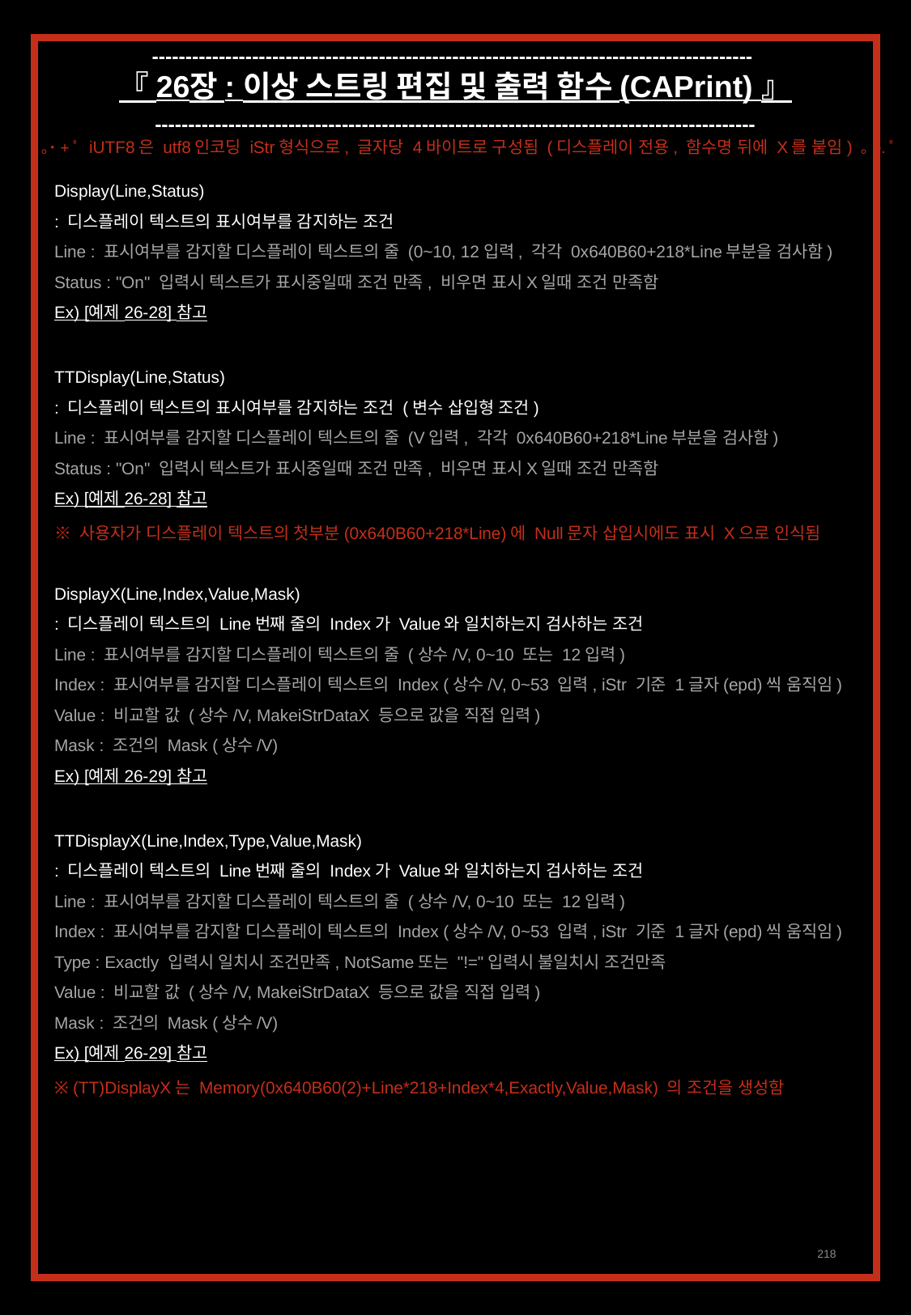

------------------------------------------------------------------------------------------
『 26장 : 이상 스트링 편집 및 출력 함수 (CAPrint) 』
------------------------------------------------------------------------------------------

｡˙+ﾟ iUTF8은 utf8인코딩 iStr형식으로, 글자당 4바이트로 구성됨 (디스플레이 전용, 함수명 뒤에 X를 붙임) ｡+.ﾟ
Display(Line,Status)
: 디스플레이 텍스트의 표시여부를 감지하는 조건
Line : 표시여부를 감지할 디스플레이 텍스트의 줄 (0~10, 12입력, 각각 0x640B60+218*Line부분을 검사함)
Status : "On" 입력시 텍스트가 표시중일때 조건 만족, 비우면 표시X일때 조건 만족함
Ex) [예제 26-28] 참고

TTDisplay(Line,Status)
: 디스플레이 텍스트의 표시여부를 감지하는 조건 (변수 삽입형 조건)
Line : 표시여부를 감지할 디스플레이 텍스트의 줄 (V입력, 각각 0x640B60+218*Line부분을 검사함)
Status : "On" 입력시 텍스트가 표시중일때 조건 만족, 비우면 표시X일때 조건 만족함
Ex) [예제 26-28] 참고
※ 사용자가 디스플레이 텍스트의 첫부분(0x640B60+218*Line)에 Null문자 삽입시에도 표시 X으로 인식됨

DisplayX(Line,Index,Value,Mask)
: 디스플레이 텍스트의 Line번째 줄의 Index가 Value와 일치하는지 검사하는 조건
Line : 표시여부를 감지할 디스플레이 텍스트의 줄 (상수/V, 0~10 또는 12입력)
Index : 표시여부를 감지할 디스플레이 텍스트의 Index (상수/V, 0~53 입력, iStr 기준 1글자(epd)씩 움직임)
Value : 비교할 값 (상수/V, MakeiStrDataX 등으로 값을 직접 입력)
Mask : 조건의 Mask (상수/V)
Ex) [예제 26-29] 참고

TTDisplayX(Line,Index,Type,Value,Mask)
: 디스플레이 텍스트의 Line번째 줄의 Index가 Value와 일치하는지 검사하는 조건
Line : 표시여부를 감지할 디스플레이 텍스트의 줄 (상수/V, 0~10 또는 12입력)
Index : 표시여부를 감지할 디스플레이 텍스트의 Index (상수/V, 0~53 입력, iStr 기준 1글자(epd)씩 움직임)
Type : Exactly 입력시 일치시 조건만족, NotSame또는 "!="입력시 불일치시 조건만족
Value : 비교할 값 (상수/V, MakeiStrDataX 등으로 값을 직접 입력)
Mask : 조건의 Mask (상수/V)
Ex) [예제 26-29] 참고
※ (TT)DisplayX는 Memory(0x640B60(2)+Line*218+Index*4,Exactly,Value,Mask) 의 조건을 생성함
218